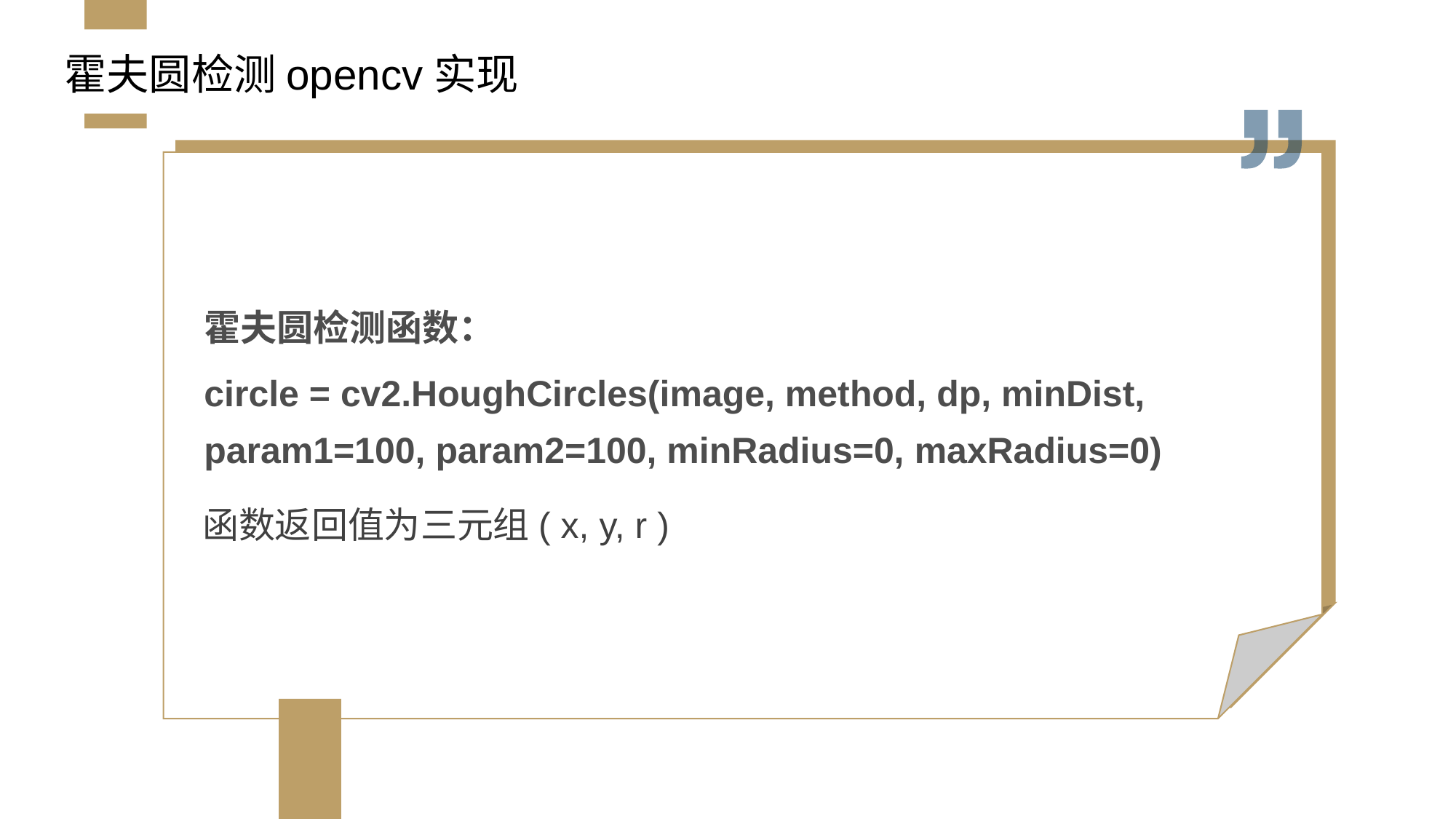

# 霍夫圆检测opencv实现
霍夫圆检测函数：
circle = cv2.HoughCircles(image, method, dp, minDist, param1=100, param2=100, minRadius=0, maxRadius=0)
函数返回值为三元组( x, y, r )